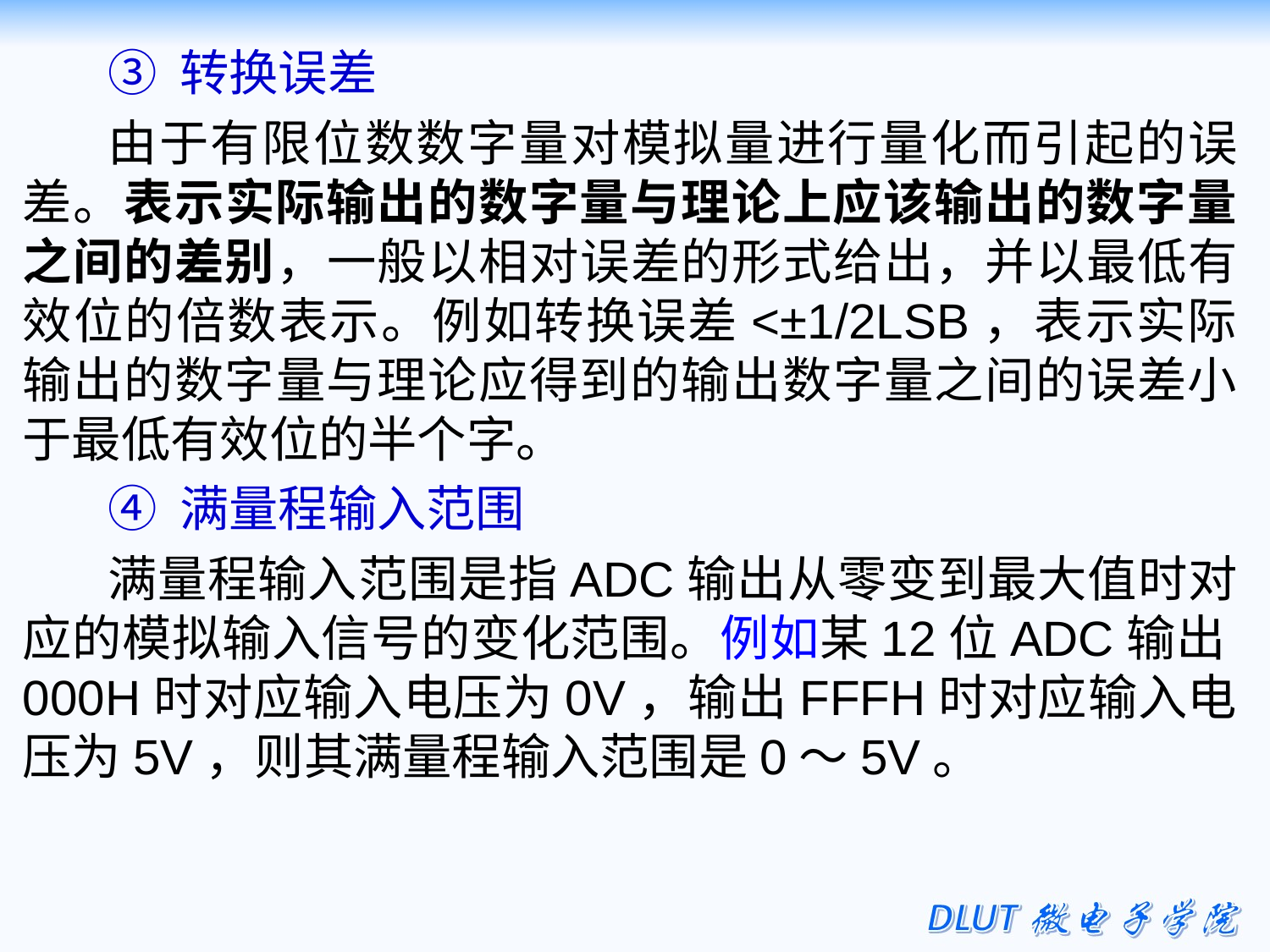

③ 转换误差
由于有限位数数字量对模拟量进行量化而引起的误差。表示实际输出的数字量与理论上应该输出的数字量之间的差别，一般以相对误差的形式给出，并以最低有效位的倍数表示。例如转换误差<±1/2LSB，表示实际输出的数字量与理论应得到的输出数字量之间的误差小于最低有效位的半个字。
④ 满量程输入范围
满量程输入范围是指ADC输出从零变到最大值时对应的模拟输入信号的变化范围。例如某12位ADC输出000H时对应输入电压为0V，输出FFFH时对应输入电压为5V，则其满量程输入范围是0～5V。